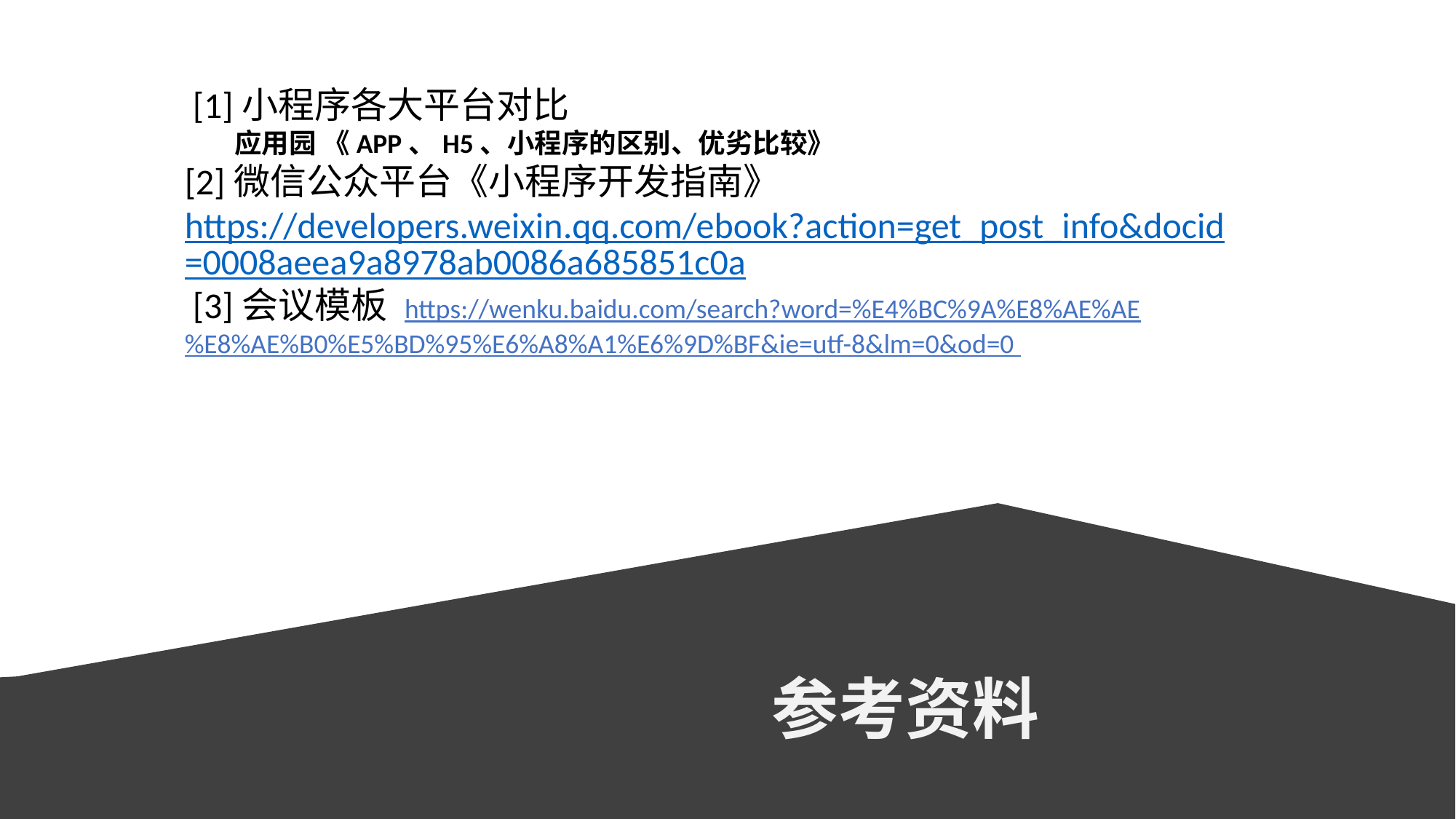

[1]小程序各大平台对比
       应用园 《APP、H5、小程序的区别、优劣比较》
[2]微信公众平台《小程序开发指南》
https://developers.weixin.qq.com/ebook?action=get_post_info&docid=0008aeea9a8978ab0086a685851c0a
 [3]会议模板 https://wenku.baidu.com/search?word=%E4%BC%9A%E8%AE%AE%E8%AE%B0%E5%BD%95%E6%A8%A1%E6%9D%BF&ie=utf-8&lm=0&od=0

参考资料